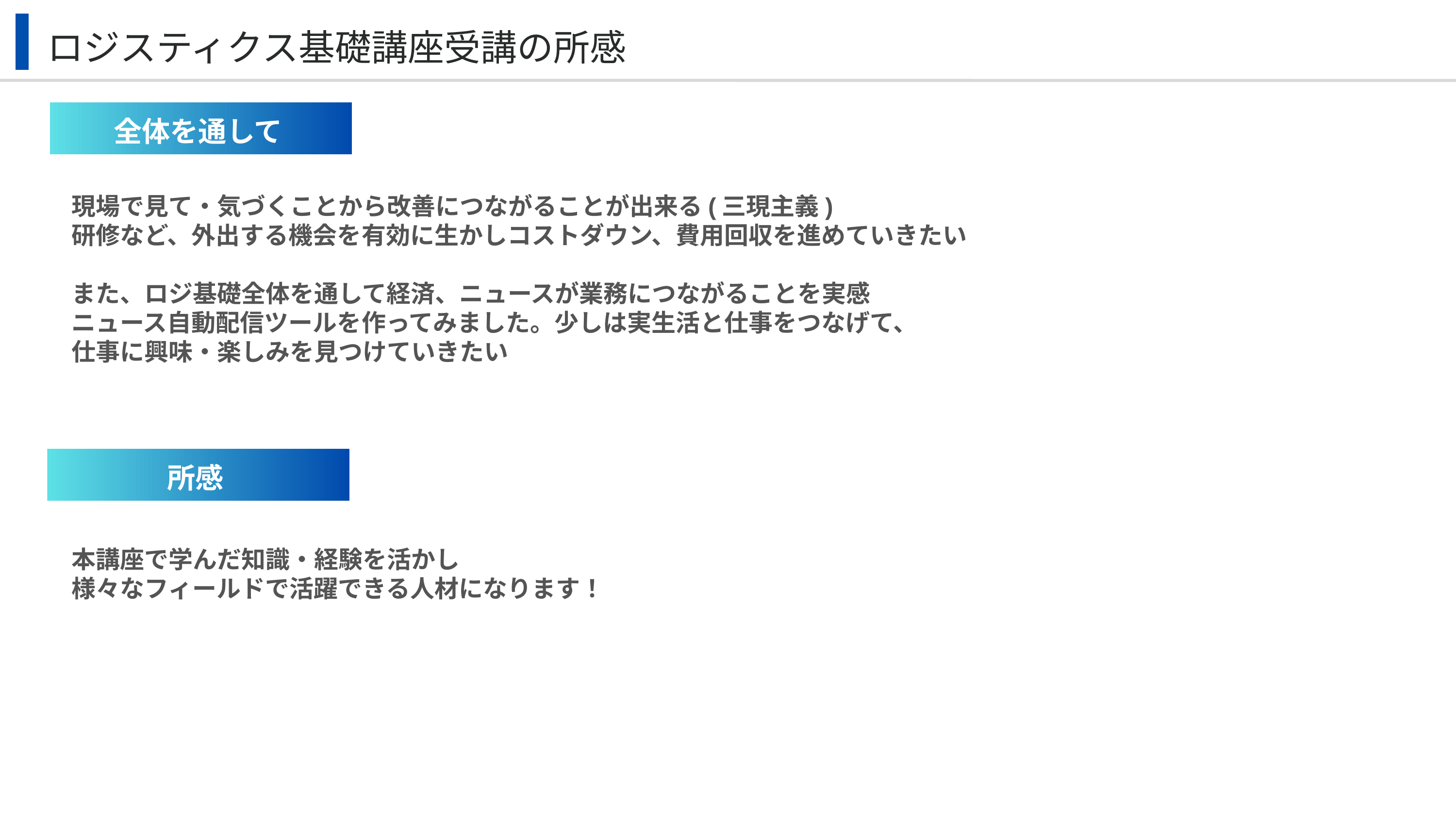

ロジスティクス基礎講座受講の所感

全体を通して
現場で見て・気づくことから改善につながることが出来る(三現主義)
研修など、外出する機会を有効に生かしコストダウン、費用回収を進めていきたい

また、ロジ基礎全体を通して経済、ニュースが業務につながることを実感
ニュース自動配信ツールを作ってみました。少しは実生活と仕事をつなげて、
仕事に興味・楽しみを見つけていきたい

所感
本講座で学んだ知識・経験を活かし
様々なフィールドで活躍できる人材になります！